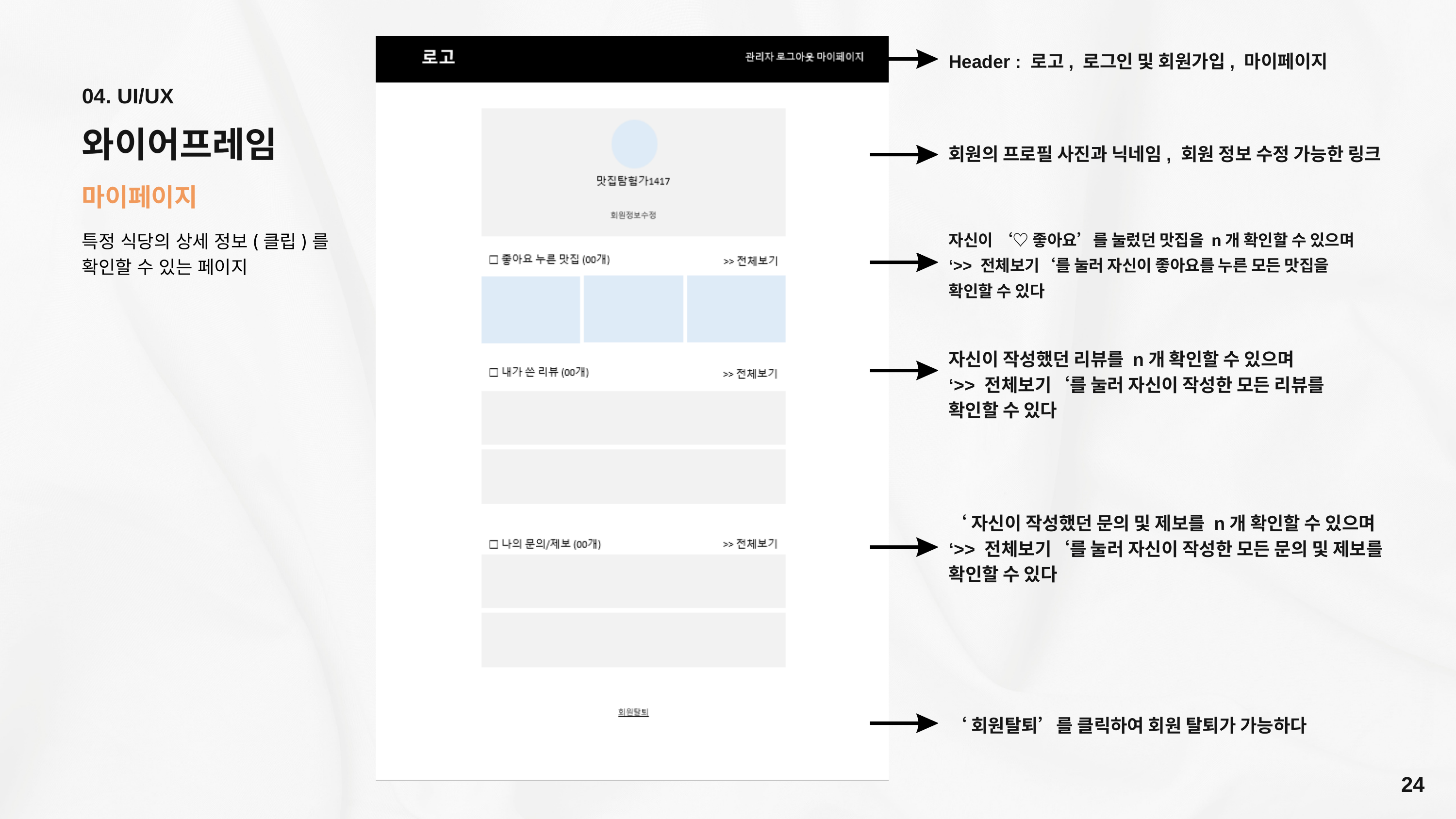

Header : 로고, 로그인 및 회원가입, 마이페이지

04. UI/UX
와이어프레임
회원의 프로필 사진과 닉네임, 회원 정보 수정 가능한 링크

마이페이지
자신이 ‘♡ 좋아요’를 눌렀던 맛집을 n개 확인할 수 있으며
‘>> 전체보기‘를 눌러 자신이 좋아요를 누른 모든 맛집을
확인할 수 있다
특정 식당의 상세 정보(클립)를   확인할 수 있는 페이지

자신이 작성했던 리뷰를 n개 확인할 수 있으며
‘>> 전체보기‘를 눌러 자신이 작성한 모든 리뷰를
확인할 수 있다

‘자신이 작성했던 문의 및 제보를 n개 확인할 수 있으며
‘>> 전체보기‘를 눌러 자신이 작성한 모든 문의 및 제보를 확인할 수 있다

‘회원탈퇴’를 클릭하여 회원 탈퇴가 가능하다

24